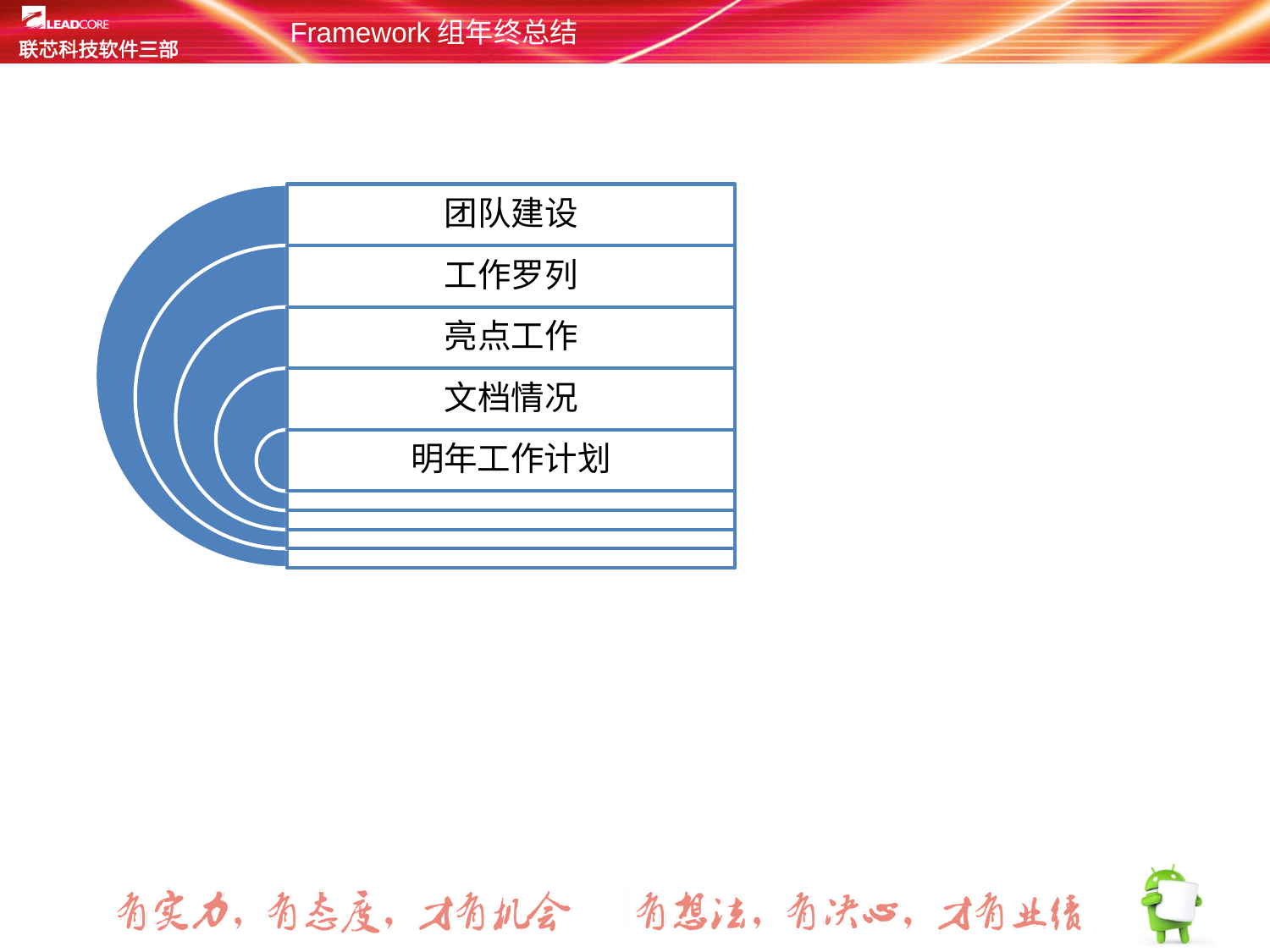

# Framework组年终总结
团队建设
工作罗列
亮点工作
文档情况
明年工作计划